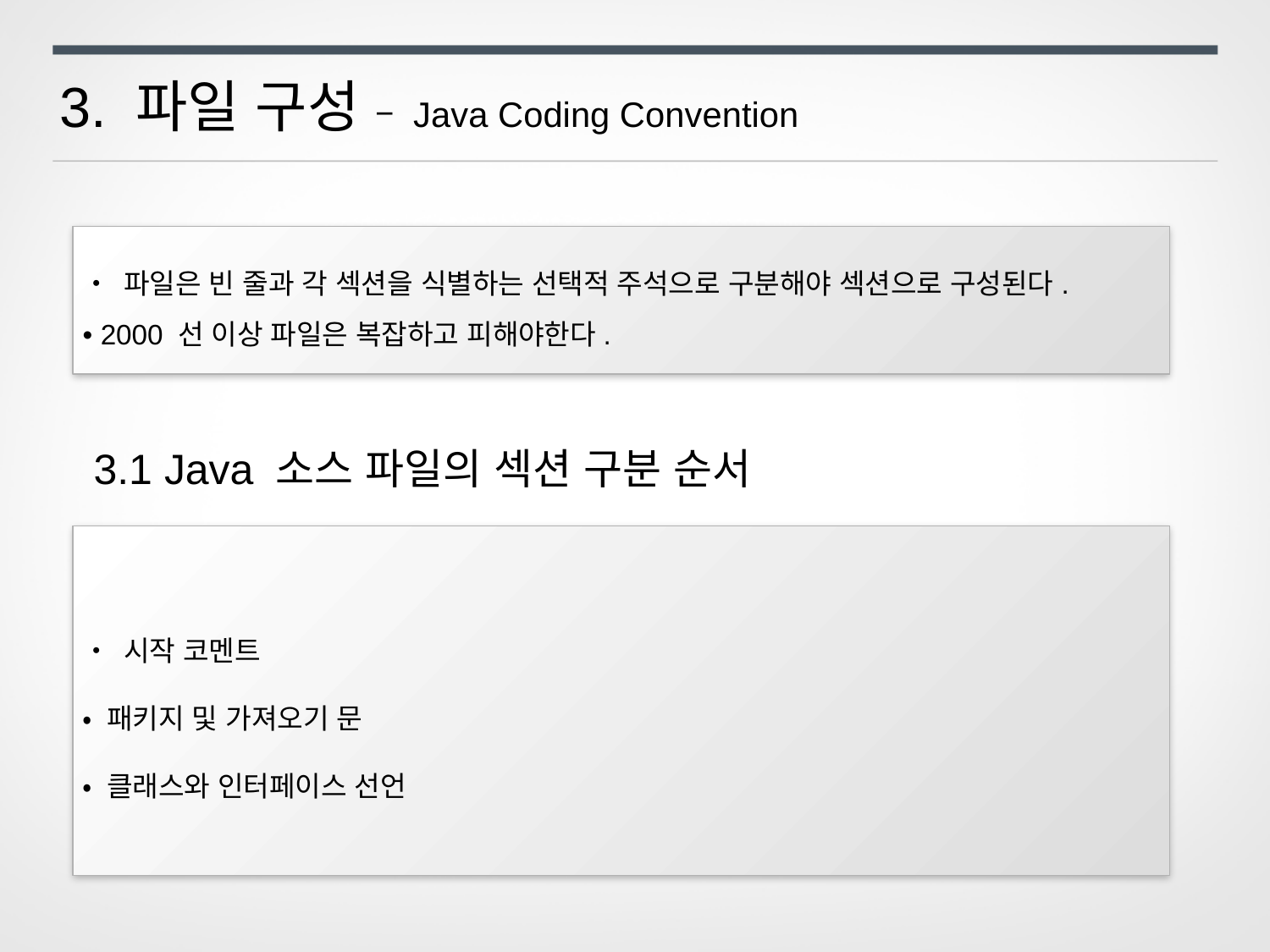

3. 파일 구성 – Java Coding Convention
• 파일은 빈 줄과 각 섹션을 식별하는 선택적 주석으로 구분해야 섹션으로 구성된다.
• 2000 선 이상 파일은 복잡하고 피해야한다.
3.1 Java 소스 파일의 섹션 구분 순서
• 시작 코멘트
• 패키지 및 가져오기 문
• 클래스와 인터페이스 선언